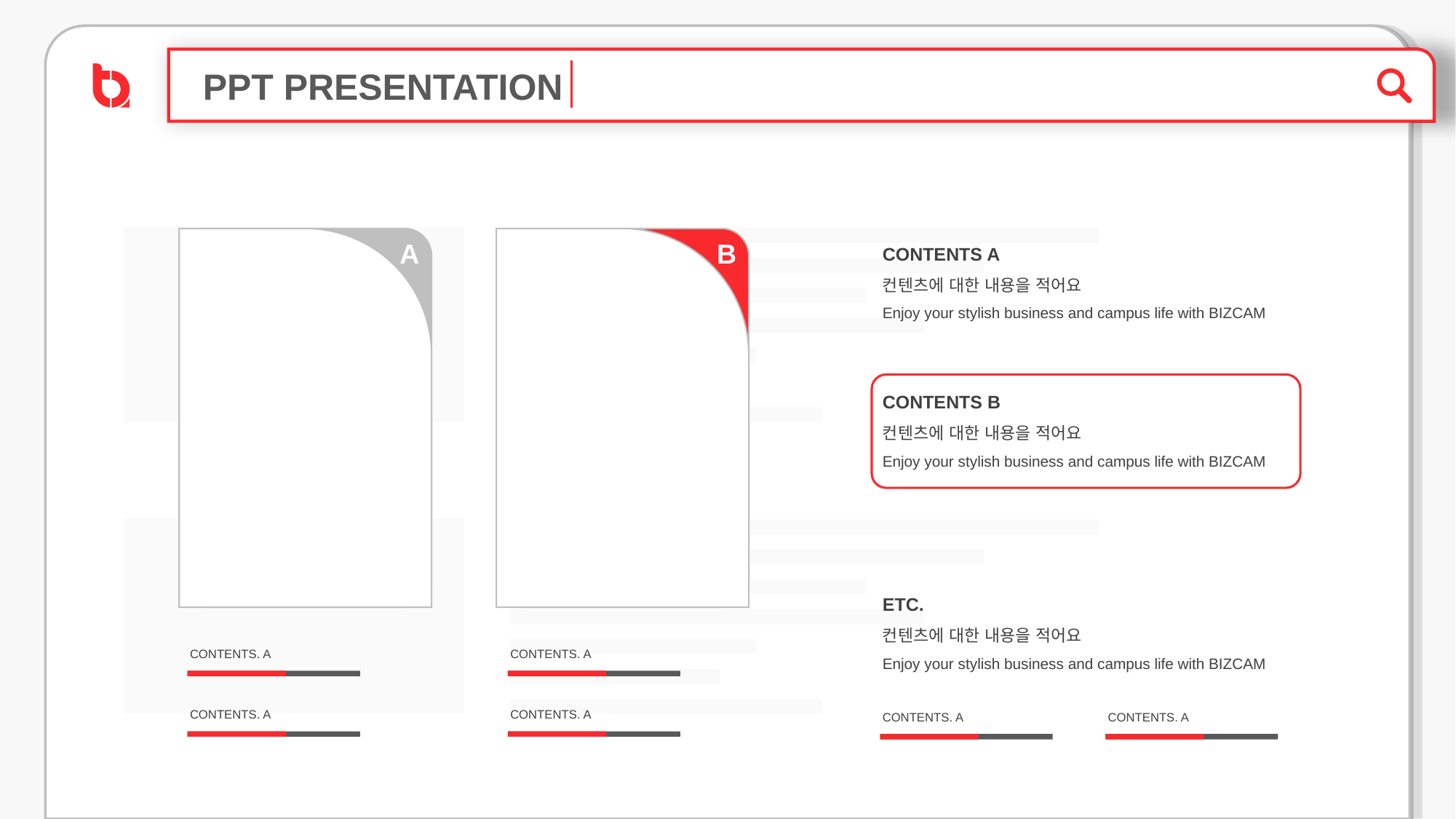

PPT PRESENTATION

CONTENTS A
컨텐츠에 대한 내용을 적어요
Enjoy your stylish business and campus life with BIZCAM

A
B
CONTENTS B
컨텐츠에 대한 내용을 적어요
Enjoy your stylish business and campus life with BIZCAM

ETC.
컨텐츠에 대한 내용을 적어요
Enjoy your stylish business and campus life with BIZCAM
CONTENTS. A
CONTENTS. A

CONTENTS. A
CONTENTS. A
CONTENTS. A
CONTENTS. A